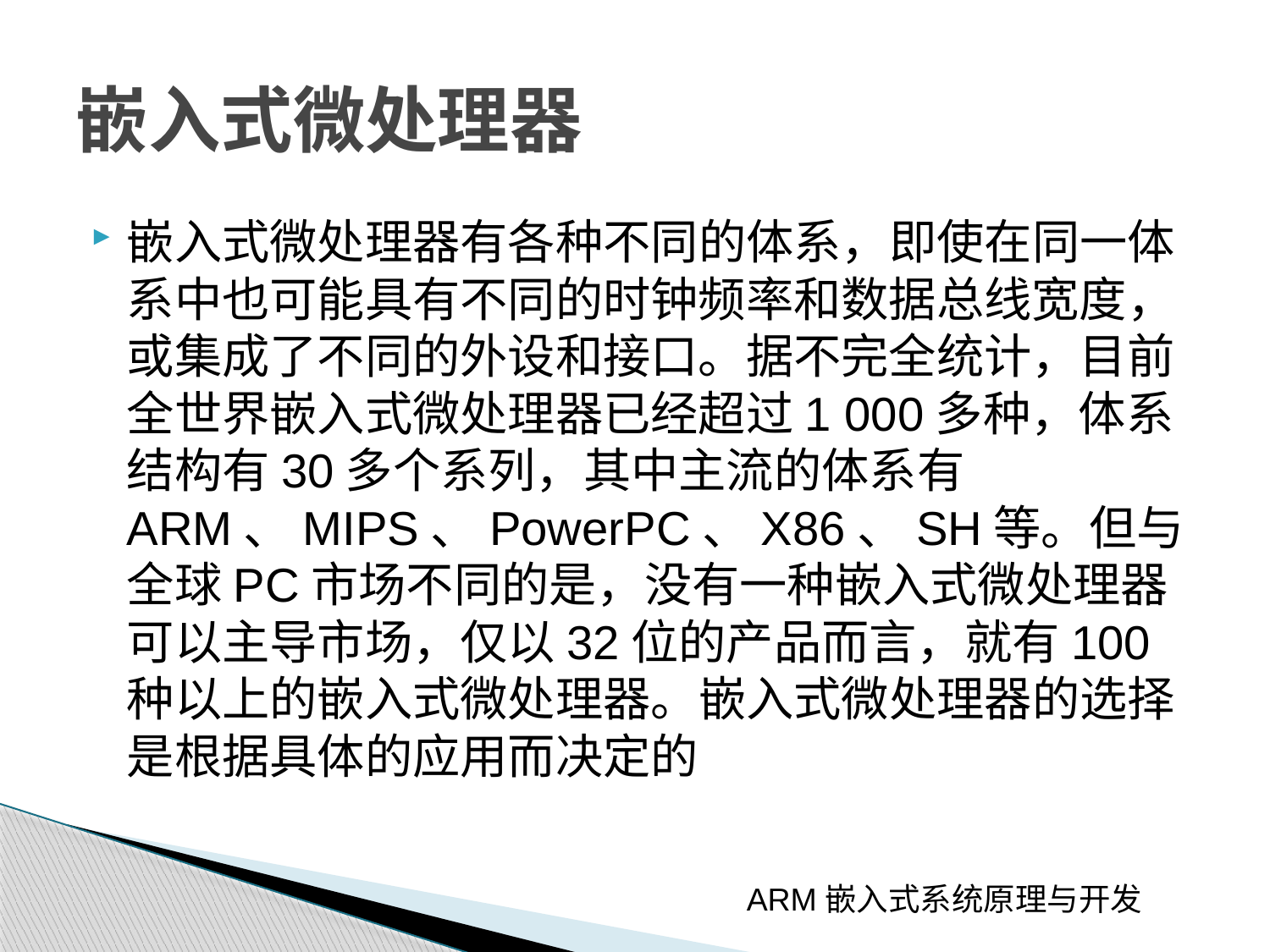

# 嵌入式微处理器
嵌入式微处理器有各种不同的体系，即使在同一体系中也可能具有不同的时钟频率和数据总线宽度，或集成了不同的外设和接口。据不完全统计，目前全世界嵌入式微处理器已经超过1 000多种，体系结构有30多个系列，其中主流的体系有ARM、MIPS、PowerPC、X86、SH等。但与全球PC市场不同的是，没有一种嵌入式微处理器可以主导市场，仅以32位的产品而言，就有100种以上的嵌入式微处理器。嵌入式微处理器的选择是根据具体的应用而决定的
ARM嵌入式系统原理与开发